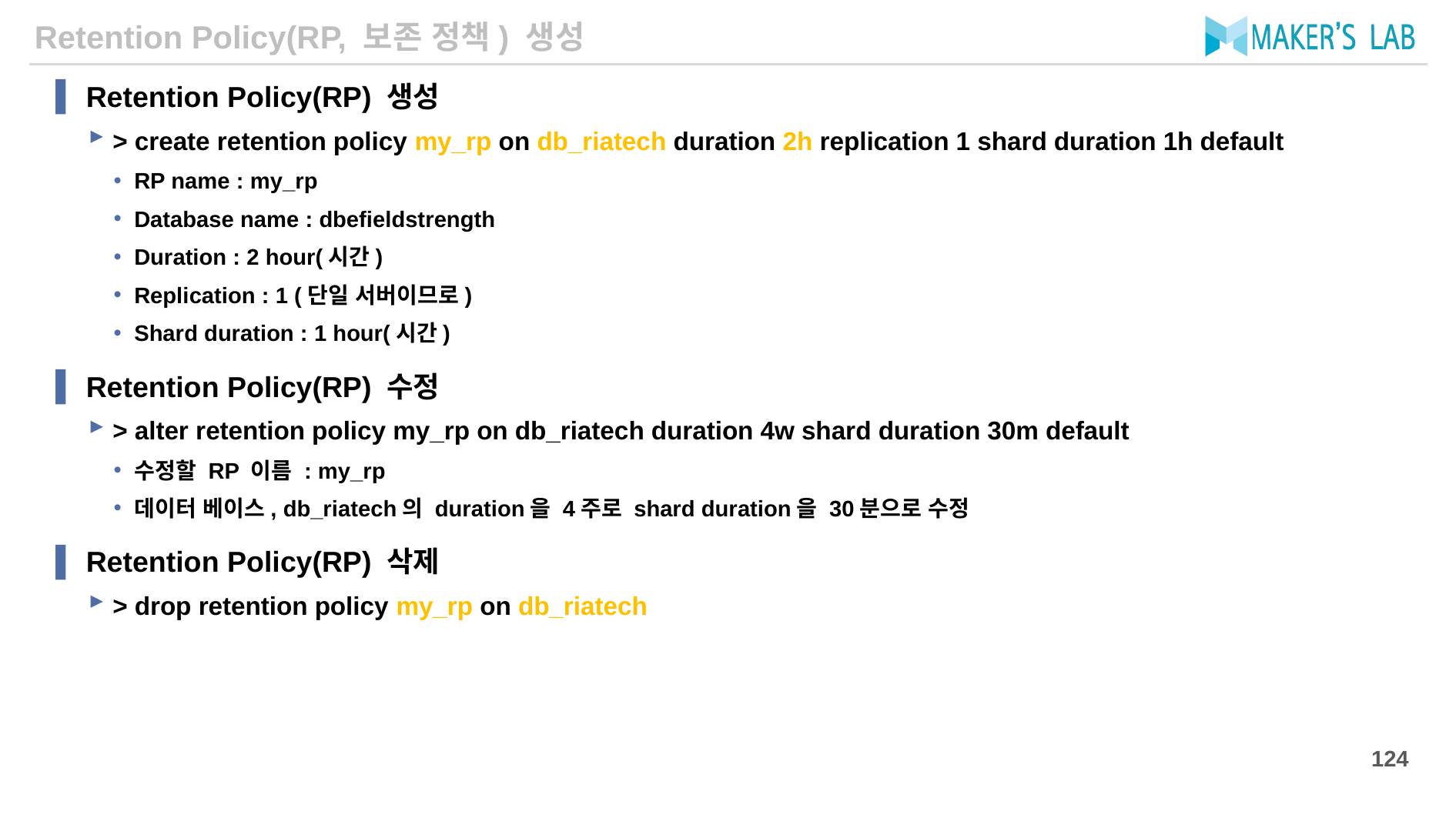

# Retention Policy(RP, 보존 정책) 생성
Retention Policy(RP) 생성
> create retention policy my_rp on db_riatech duration 2h replication 1 shard duration 1h default
RP name : my_rp
Database name : dbefieldstrength
Duration : 2 hour(시간)
Replication : 1 (단일 서버이므로)
Shard duration : 1 hour(시간)
Retention Policy(RP) 수정
> alter retention policy my_rp on db_riatech duration 4w shard duration 30m default
수정할 RP 이름 : my_rp
데이터 베이스, db_riatech의 duration을 4주로 shard duration을 30분으로 수정
Retention Policy(RP) 삭제
> drop retention policy my_rp on db_riatech

124